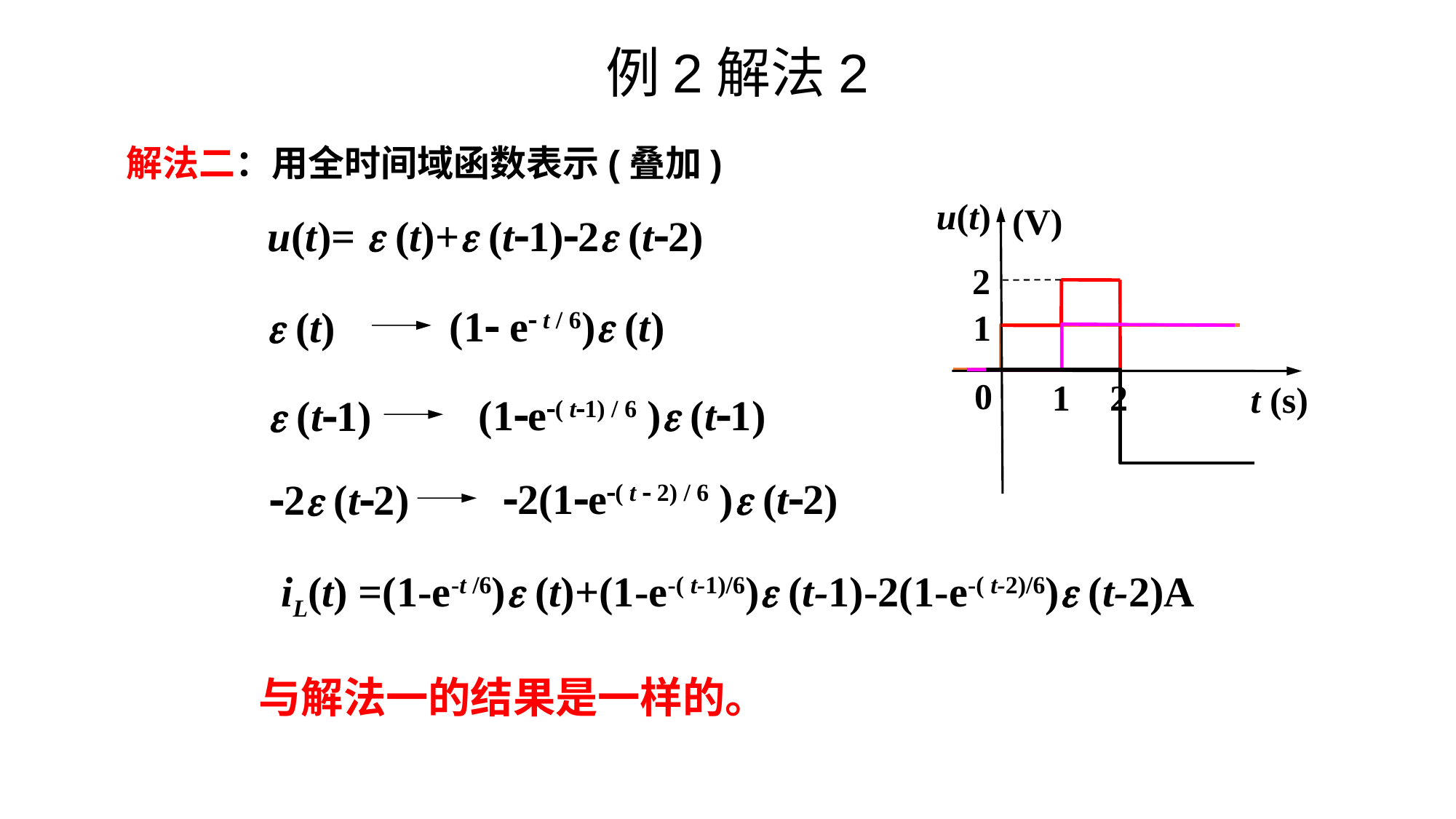

# 例2解法2
解法二：用全时间域函数表示(叠加)
u(t)
(V)

2

1

0
1
2

t (s)

 u(t)= ε (t)+ε (t−1)−2ε (t−2)
(1− e− t / 6)ε (t)
ε (t)

(1−e−( t−1) / 6 )ε (t−1)
ε (t−1)

−2(1−e−( t − 2) / 6 )ε (t−2)
−2ε (t−2)

iL(t) =(1-e-t /6)ε (t)+(1-e-( t-1)/6)ε (t-1)-2(1-e-( t-2)/6)ε (t-2)A
与解法一的结果是一样的。
135